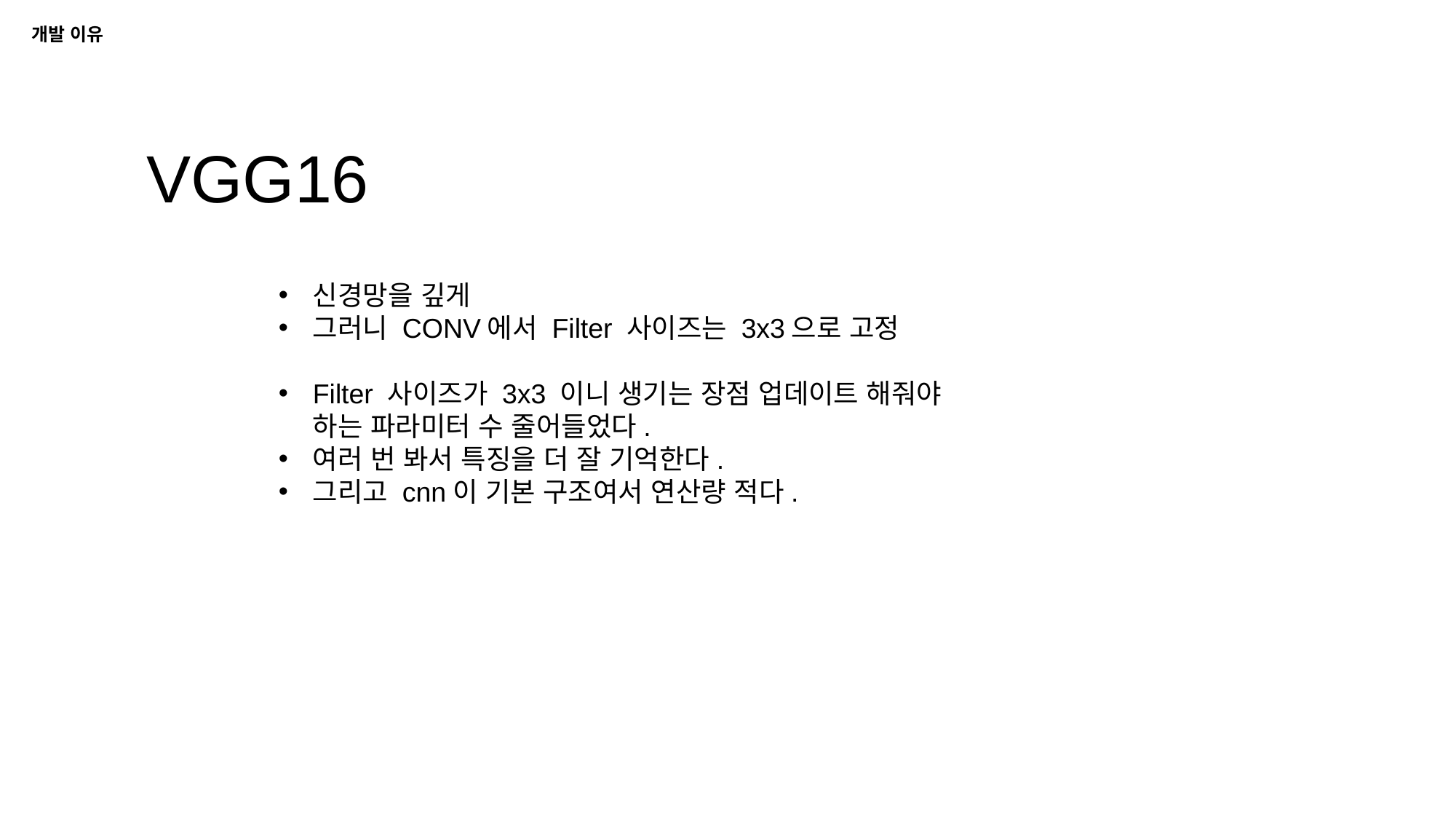

개발 이유
VGG16
신경망을 깊게
그러니 CONV에서 Filter 사이즈는 3x3으로 고정

Filter 사이즈가 3x3 이니 생기는 장점 업데이트 해줘야 하는 파라미터 수 줄어들었다.
여러 번 봐서 특징을 더 잘 기억한다.
그리고 cnn이 기본 구조여서 연산량 적다.